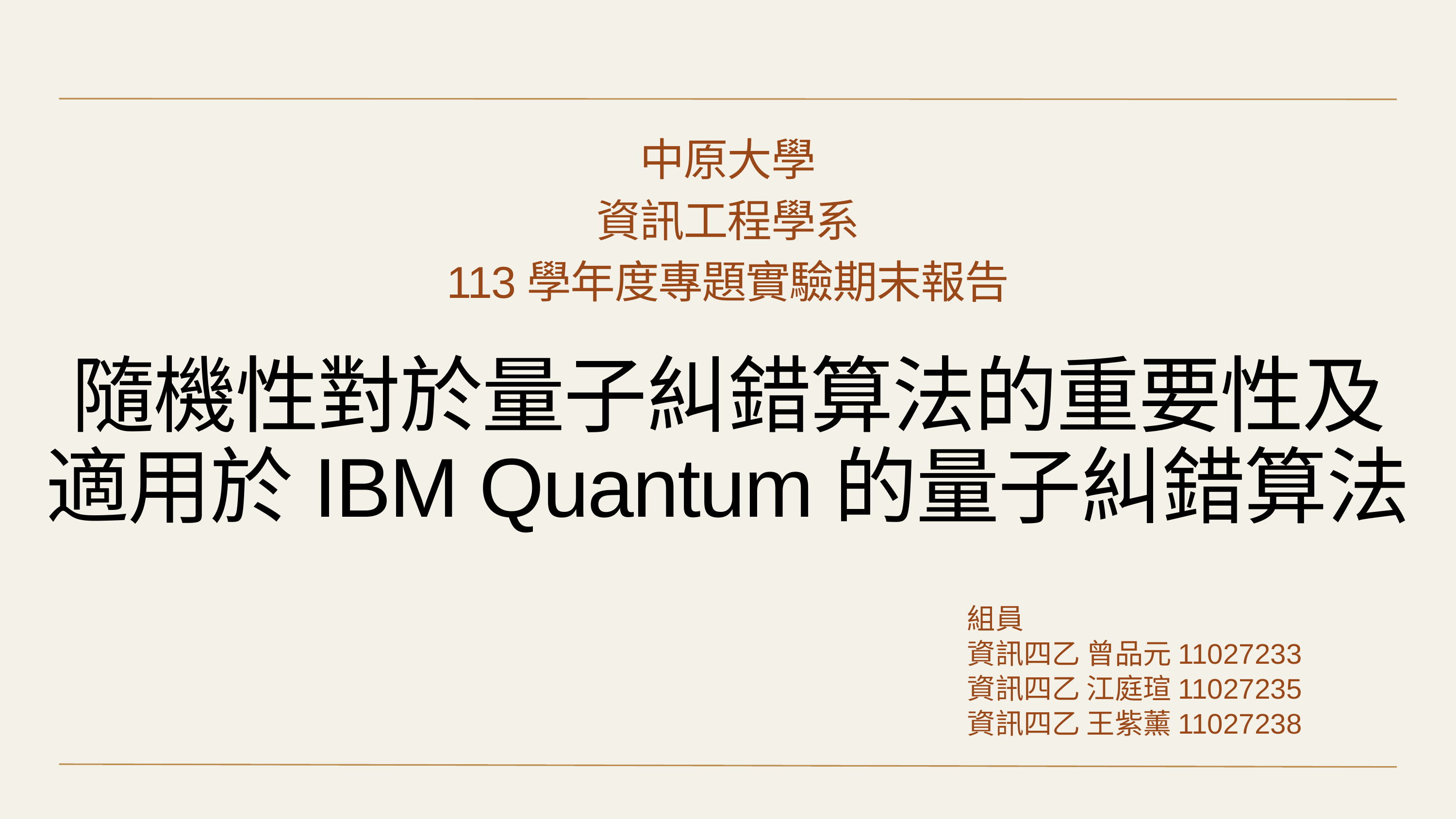

中原大學
資訊工程學系
113學年度專題實驗期末報告

隨機性對於量子糾錯算法的重要性及適用於IBM Quantum的量子糾錯算法
組員
資訊四乙 曾品元11027233
資訊四乙 江庭瑄11027235
資訊四乙 王紫薰11027238